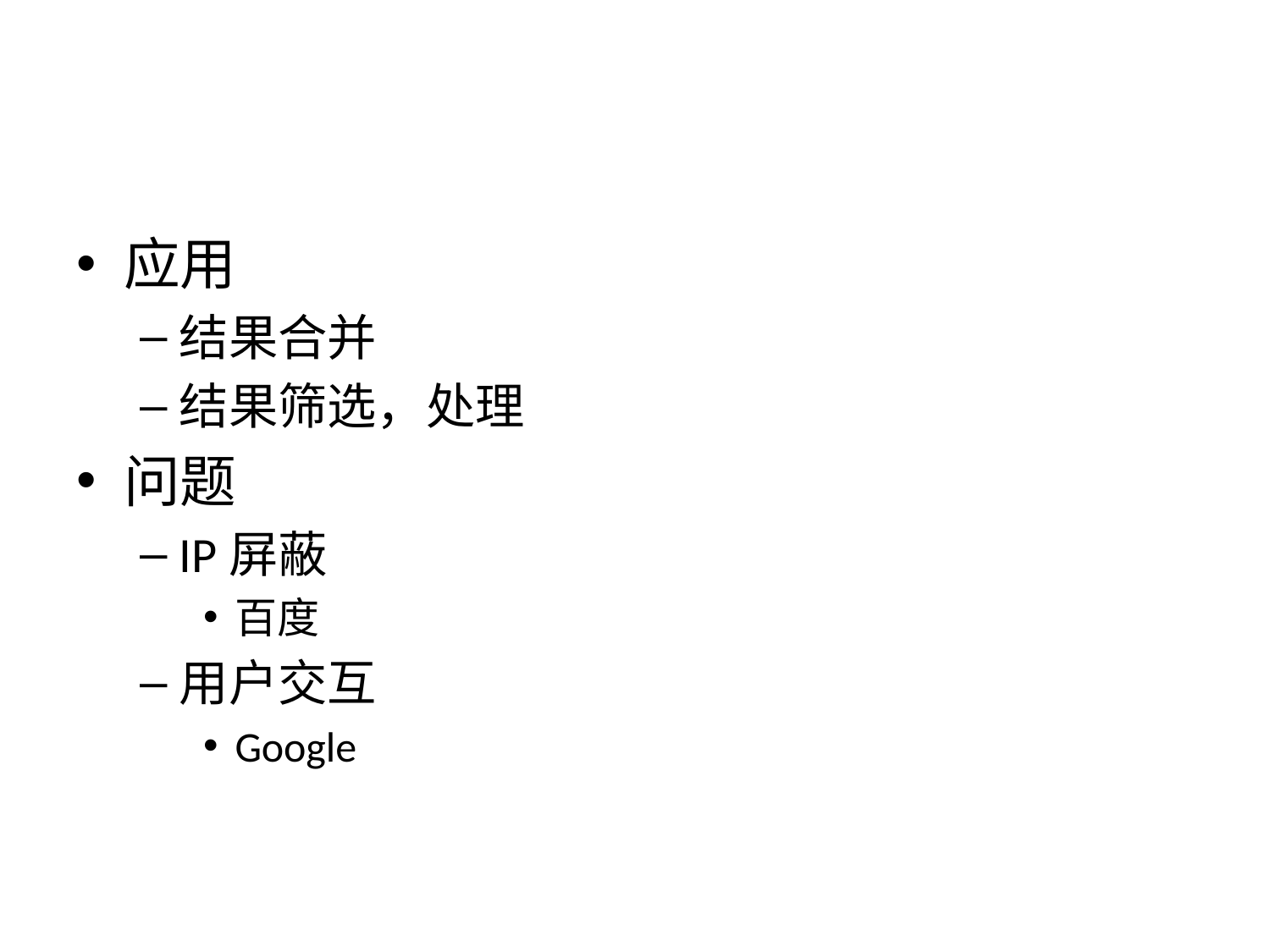

#
应用
结果合并
结果筛选，处理
问题
IP屏蔽
百度
用户交互
Google